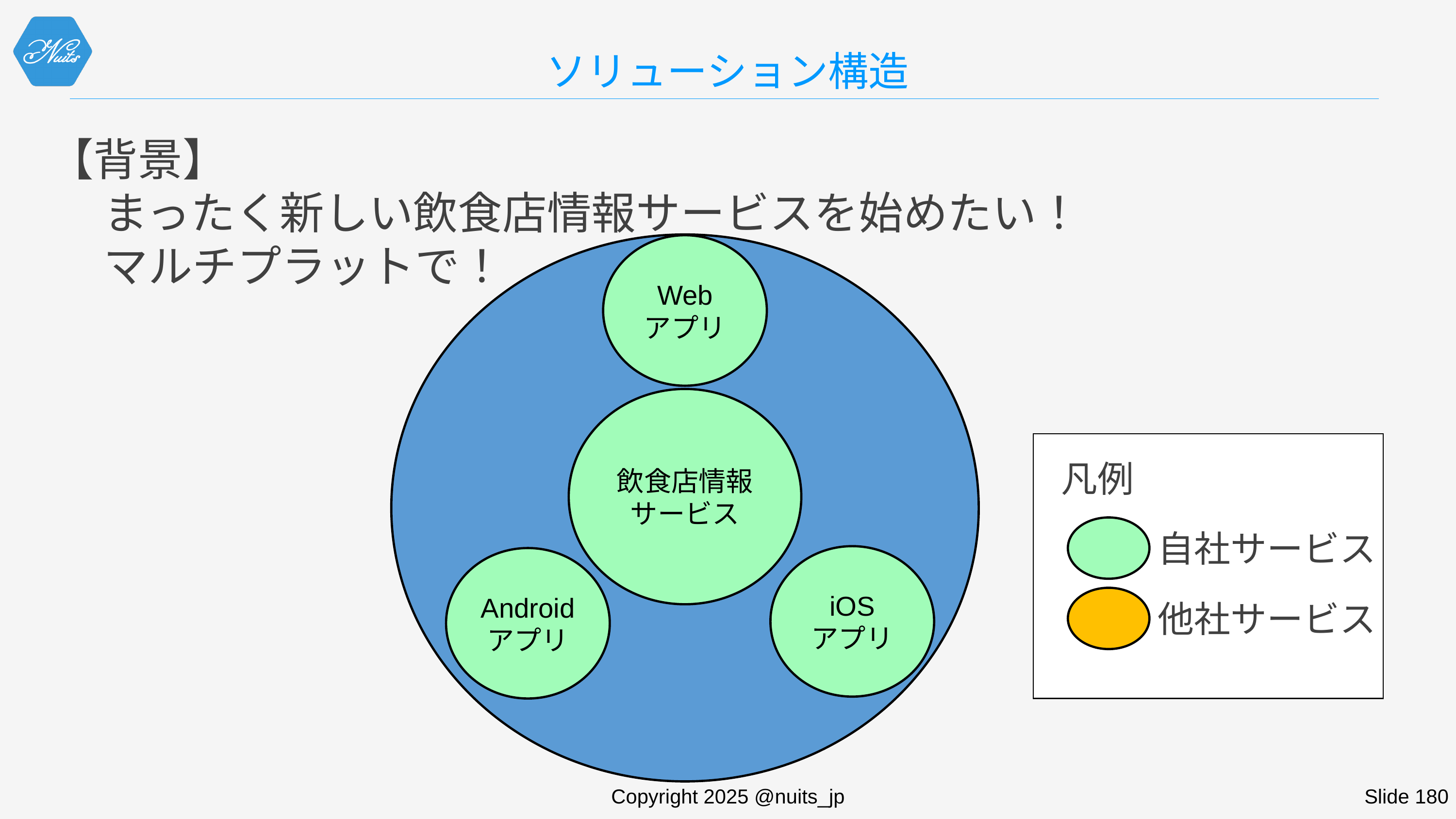

# ソリューション構造
【背景】
まったく新しい飲食店情報サービスを始めたい！
マルチプラットで！

Web
アプリ
飲食店情報
サービス
iOS
アプリ
Android
アプリ

凡例

自社サービス

他社サービス